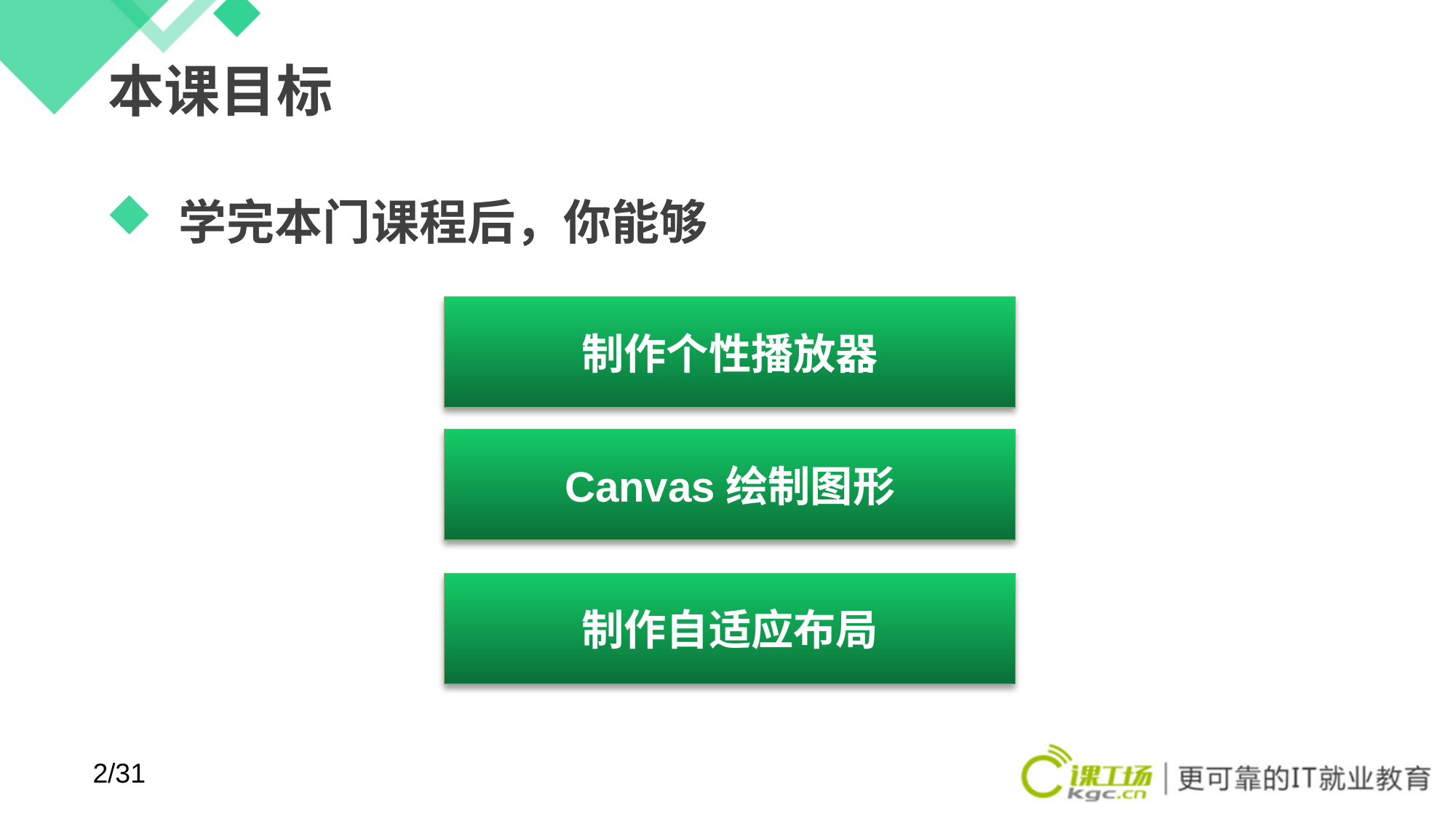

# 本课目标
学完本门课程后，你能够
制作个性播放器
Canvas绘制图形
制作自适应布局